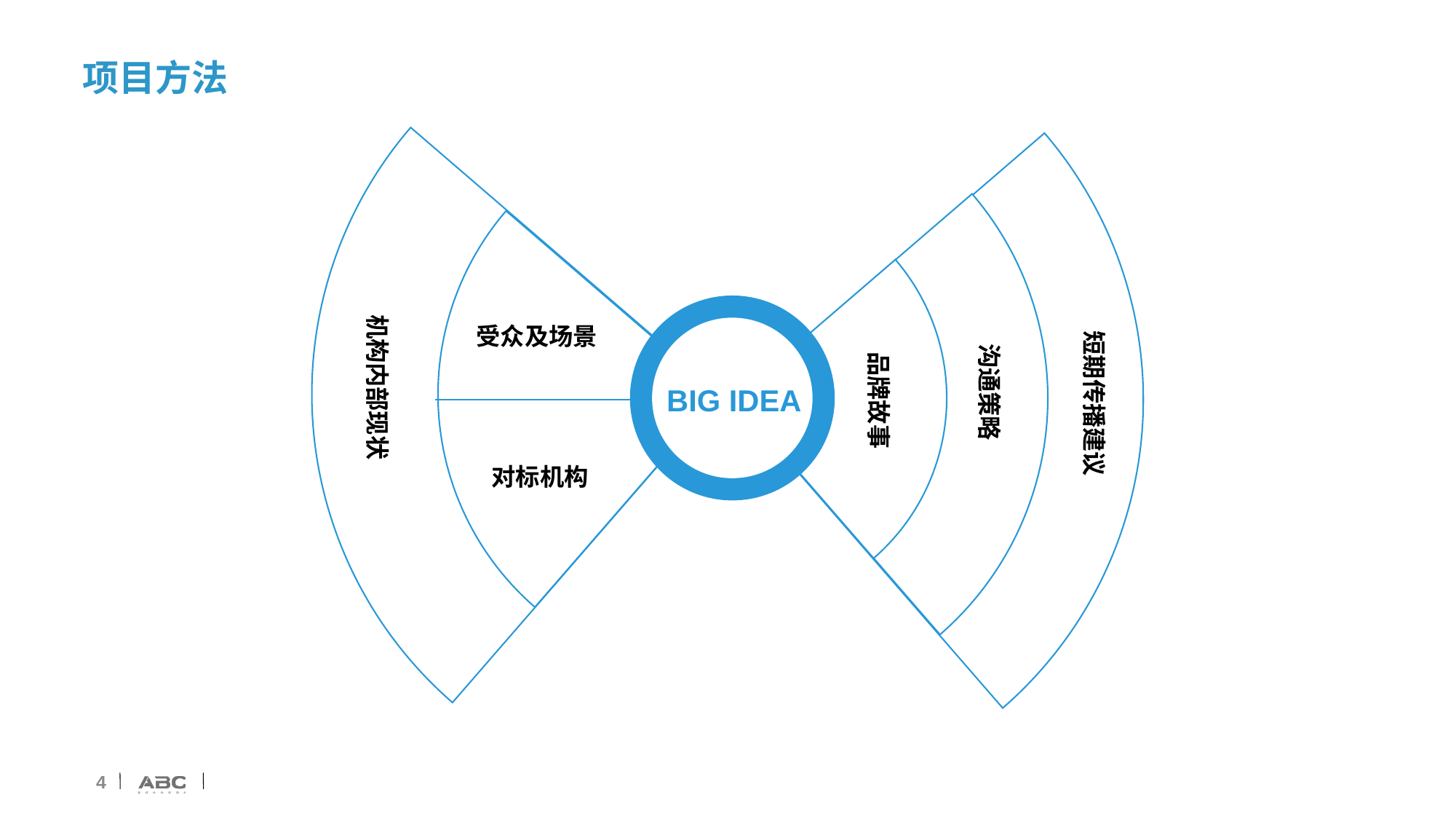

# 项目方法

机构内部现状
受众及场景
短期传播建议
沟通策略
品牌故事
BIG IDEA
对标机构

4